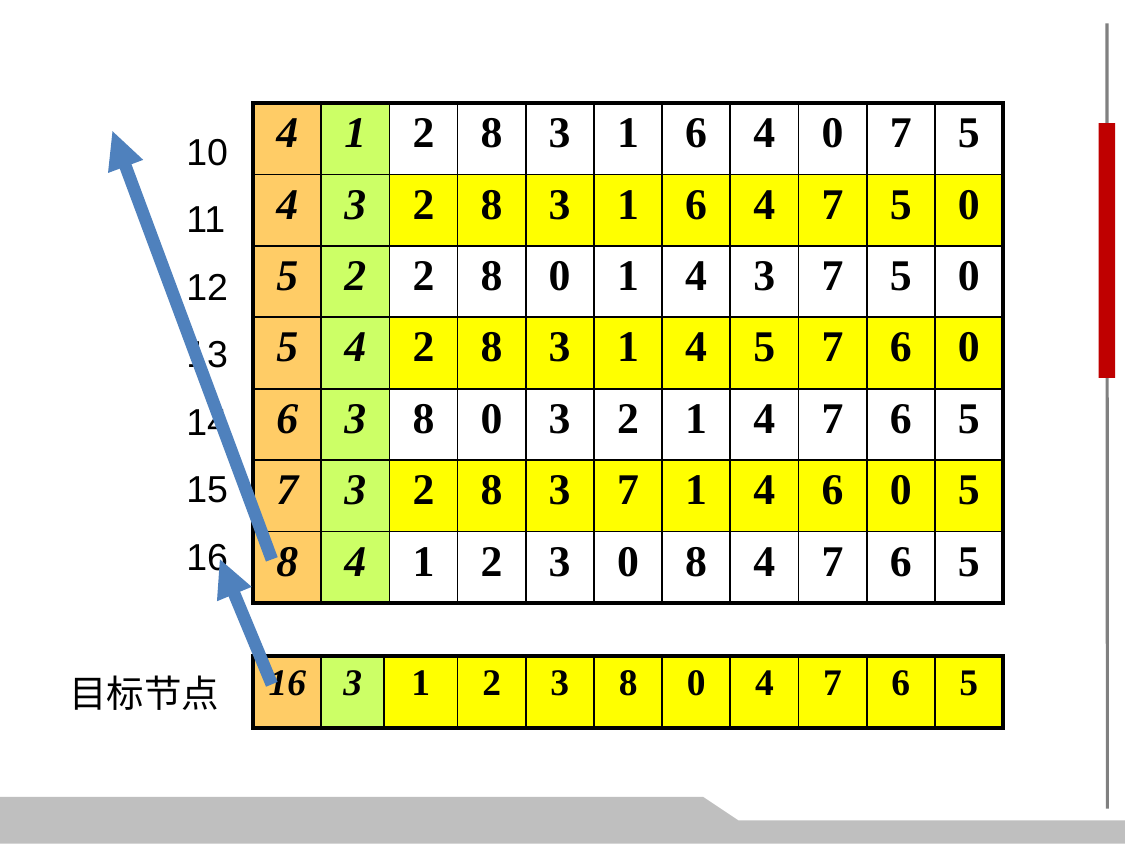

10
11
12
13
14
15
16
| 4 | 1 | 2 | 8 | 3 | 1 | 6 | 4 | 0 | 7 | 5 |
| --- | --- | --- | --- | --- | --- | --- | --- | --- | --- | --- |
| 4 | 3 | 2 | 8 | 3 | 1 | 6 | 4 | 7 | 5 | 0 |
| 5 | 2 | 2 | 8 | 0 | 1 | 4 | 3 | 7 | 5 | 0 |
| 5 | 4 | 2 | 8 | 3 | 1 | 4 | 5 | 7 | 6 | 0 |
| 6 | 3 | 8 | 0 | 3 | 2 | 1 | 4 | 7 | 6 | 5 |
| 7 | 3 | 2 | 8 | 3 | 7 | 1 | 4 | 6 | 0 | 5 |
| 8 | 4 | 1 | 2 | 3 | 0 | 8 | 4 | 7 | 6 | 5 |

| 16 | 3 | 1 | 2 | 3 | 8 | 0 | 4 | 7 | 6 | 5 |
| --- | --- | --- | --- | --- | --- | --- | --- | --- | --- | --- |
目标节点